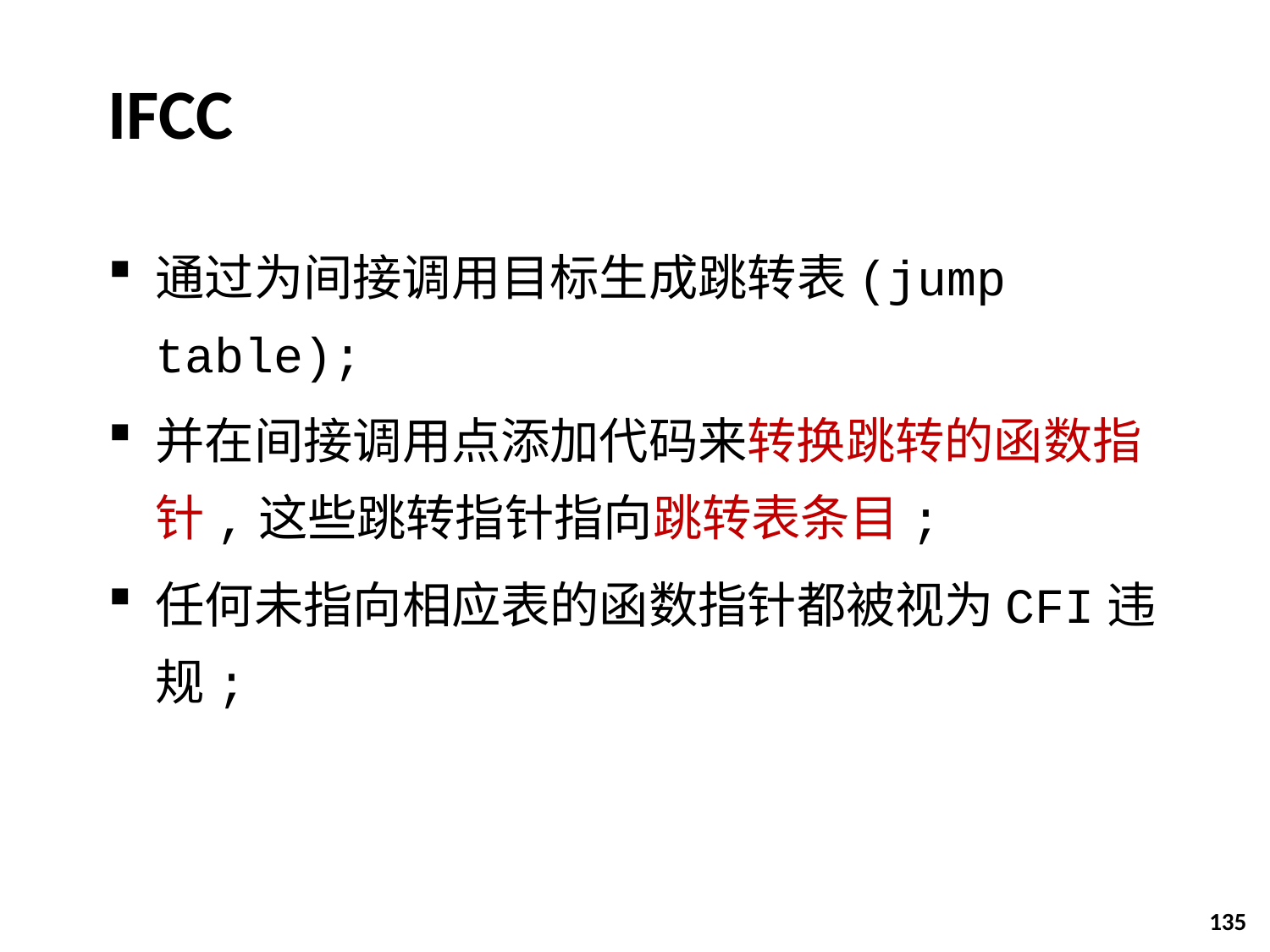

# IFCC
通过为间接调用目标生成跳转表(jump table);
并在间接调用点添加代码来转换跳转的函数指针,这些跳转指针指向跳转表条目;
任何未指向相应表的函数指针都被视为CFI违规;
135